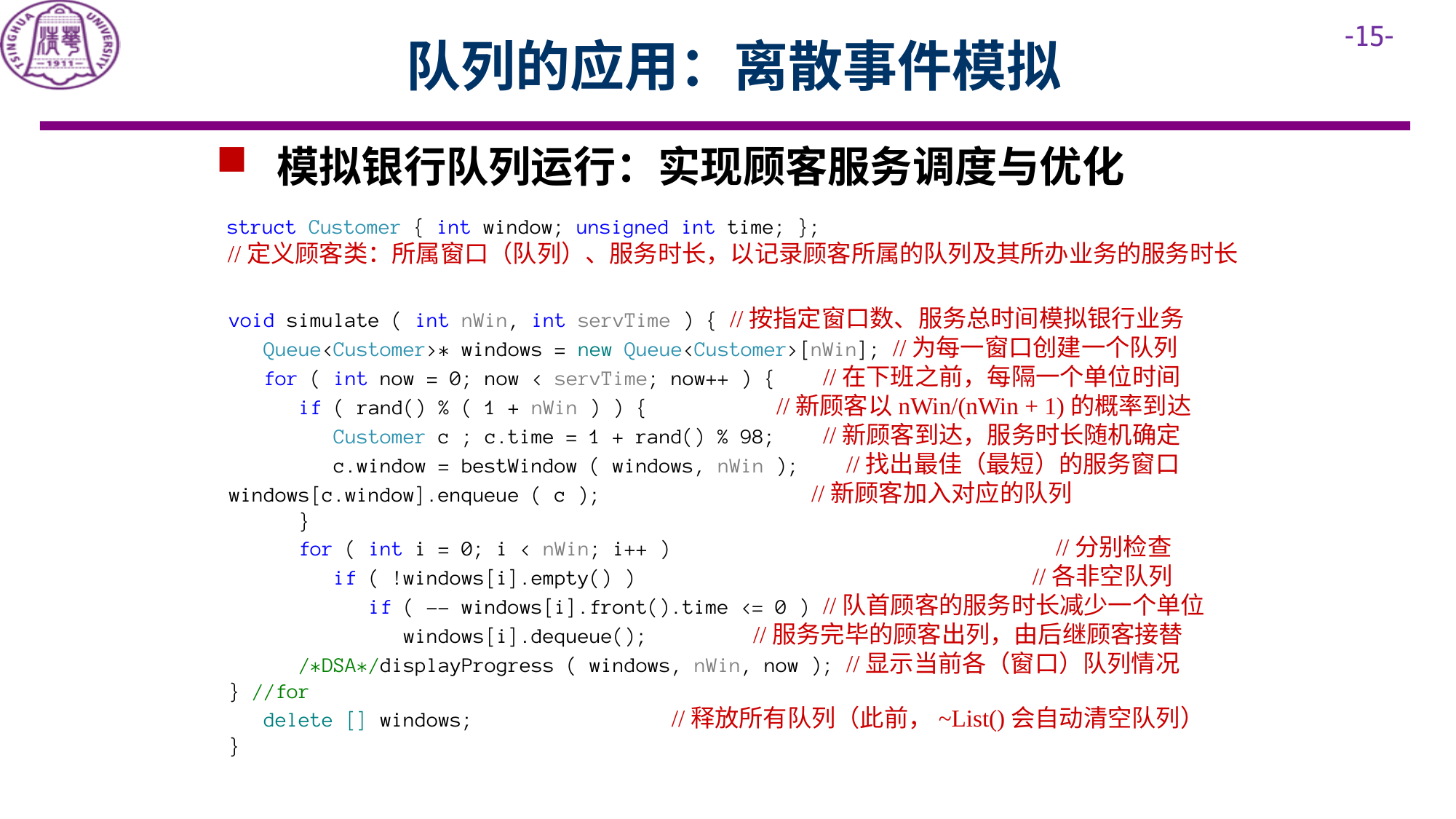

# 队列的应用：离散事件模拟
 模拟银行队列运行：实现顾客服务调度与优化
struct Customer { int window; unsigned int time; };
//定义顾客类：所属窗口（队列）、服务时长，以记录顾客所属的队列及其所办业务的服务时长
void simulate ( int nWin, int servTime ) { //按指定窗口数、服务总时间模拟银行业务
   Queue<Customer>* windows = new Queue<Customer>[nWin]; //为每一窗口创建一个队列
   for ( int now = 0; now < servTime; now++ ) {    //在下班之前，每隔一个单位时间
      if ( rand() % ( 1 + nWin ) ) {           //新顾客以nWin/(nWin + 1)的概率到达
         Customer c ; c.time = 1 + rand() % 98;    //新顾客到达，服务时长随机确定
         c.window = bestWindow ( windows, nWin );    //找出最佳（最短）的服务窗口  	windows[c.window].enqueue ( c );                  //新顾客加入对应的队列
      }
      for ( int i = 0; i < nWin; i++ )                                 //分别检查
         if ( !windows[i].empty() )                                  //各非空队列
            if ( -- windows[i].front().time <= 0 ) //队首顾客的服务时长减少一个单位
               windows[i].dequeue();         //服务完毕的顾客出列，由后继顾客接替
      /*DSA*/displayProgress ( windows, nWin, now ); //显示当前各（窗口）队列情况
} //for
   delete [] windows;                 //释放所有队列（此前，~List()会自动清空队列）
}